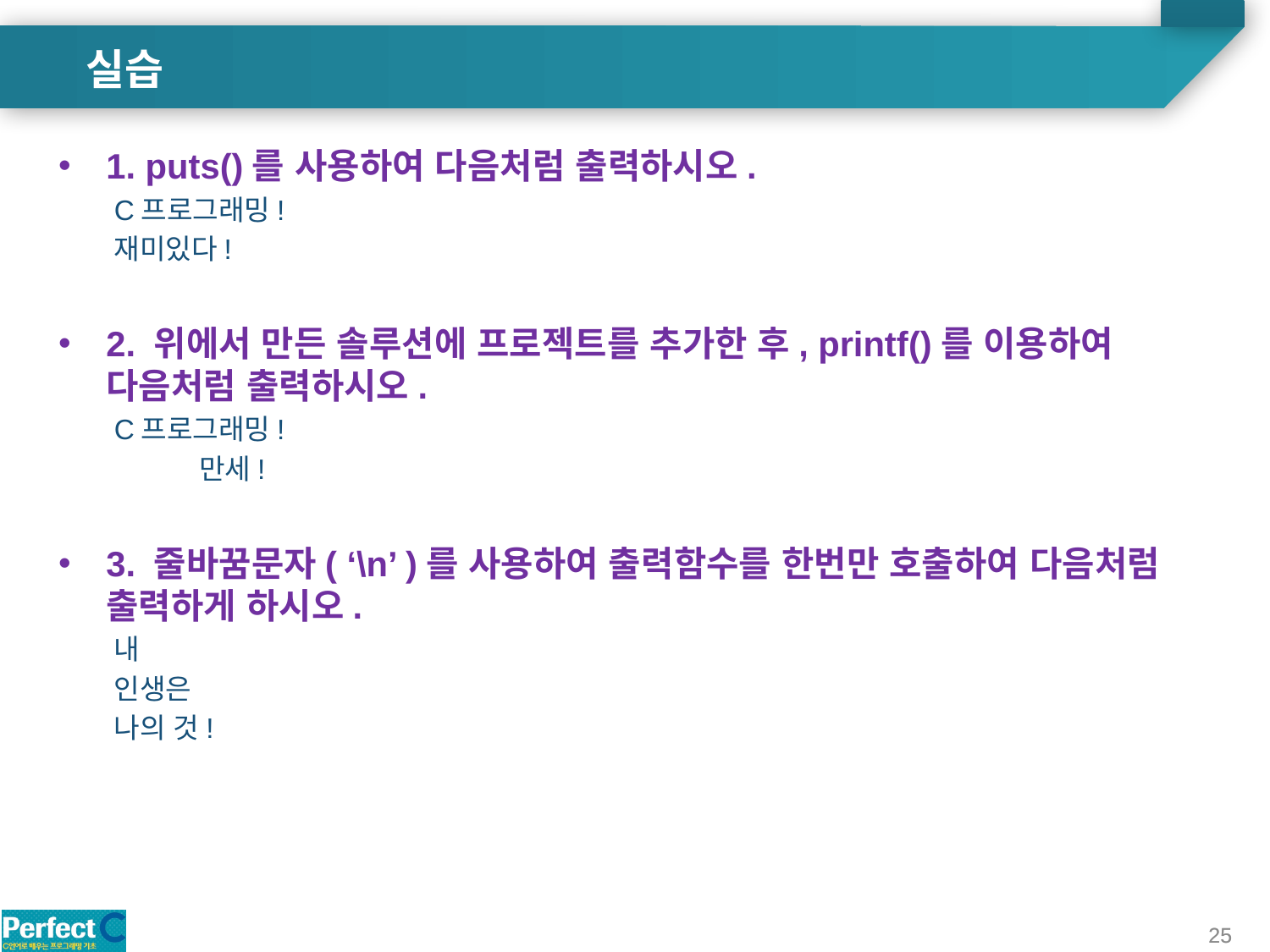

실습
1. puts()를 사용하여 다음처럼 출력하시오.
C프로그래밍!
재미있다!

2. 위에서 만든 솔루션에 프로젝트를 추가한 후, printf()를 이용하여 다음처럼 출력하시오.
C프로그래밍!
          만세!

3. 줄바꿈문자( ‘\n’ )를 사용하여 출력함수를 한번만 호출하여 다음처럼 출력하게 하시오.
내
인생은
나의 것!
25